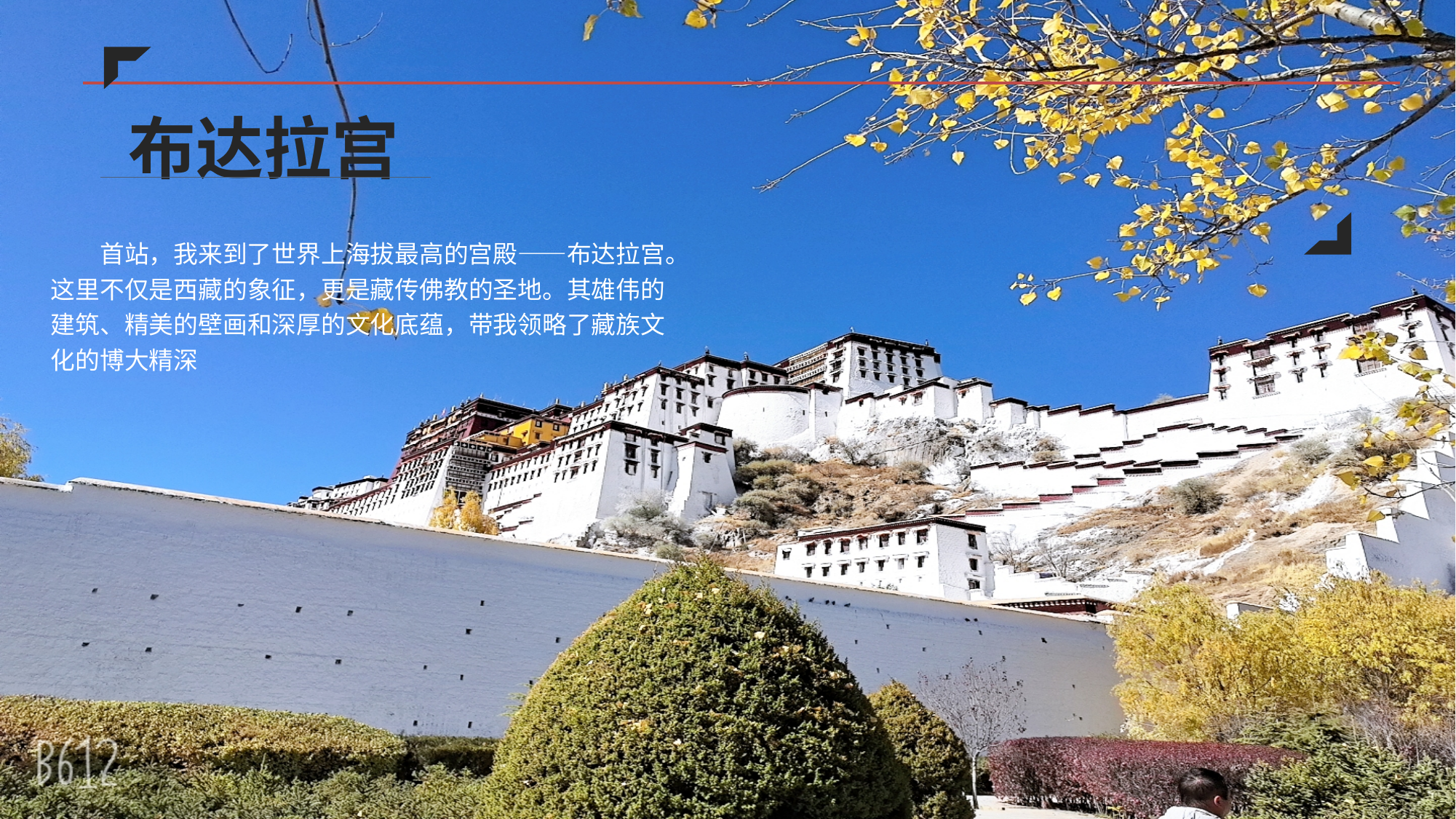

布达拉宫

首站，我来到了世界上海拔最高的宫殿——布达拉宫。这里不仅是西藏的象征，更是藏传佛教的圣地。其雄伟的建筑、精美的壁画和深厚的文化底蕴，带我领略了藏族文化的博大精深